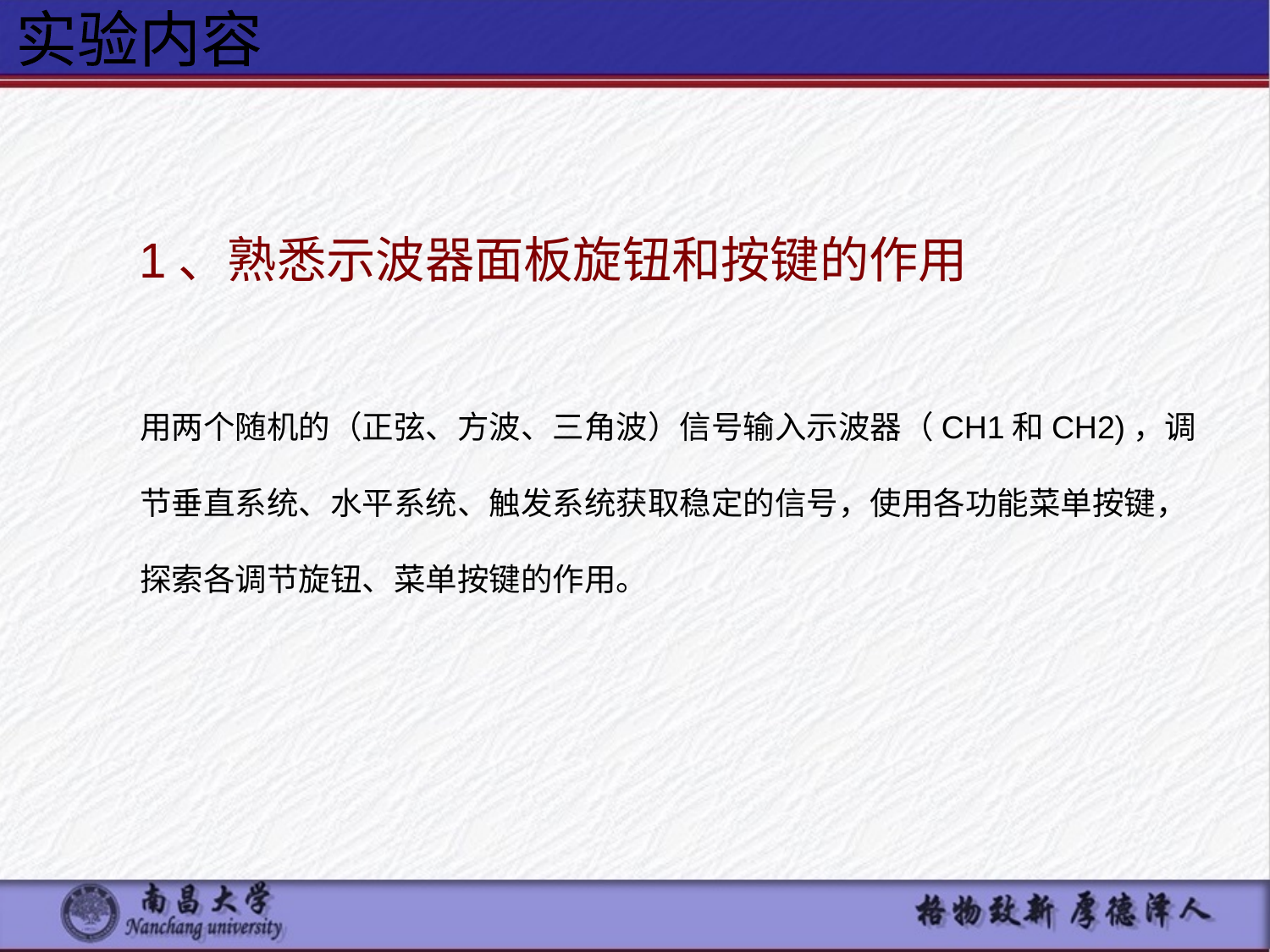

实验内容

1、熟悉示波器面板旋钮和按键的作用
用两个随机的（正弦、方波、三角波）信号输入示波器（CH1和CH2)，调节垂直系统、水平系统、触发系统获取稳定的信号，使用各功能菜单按键，探索各调节旋钮、菜单按键的作用。